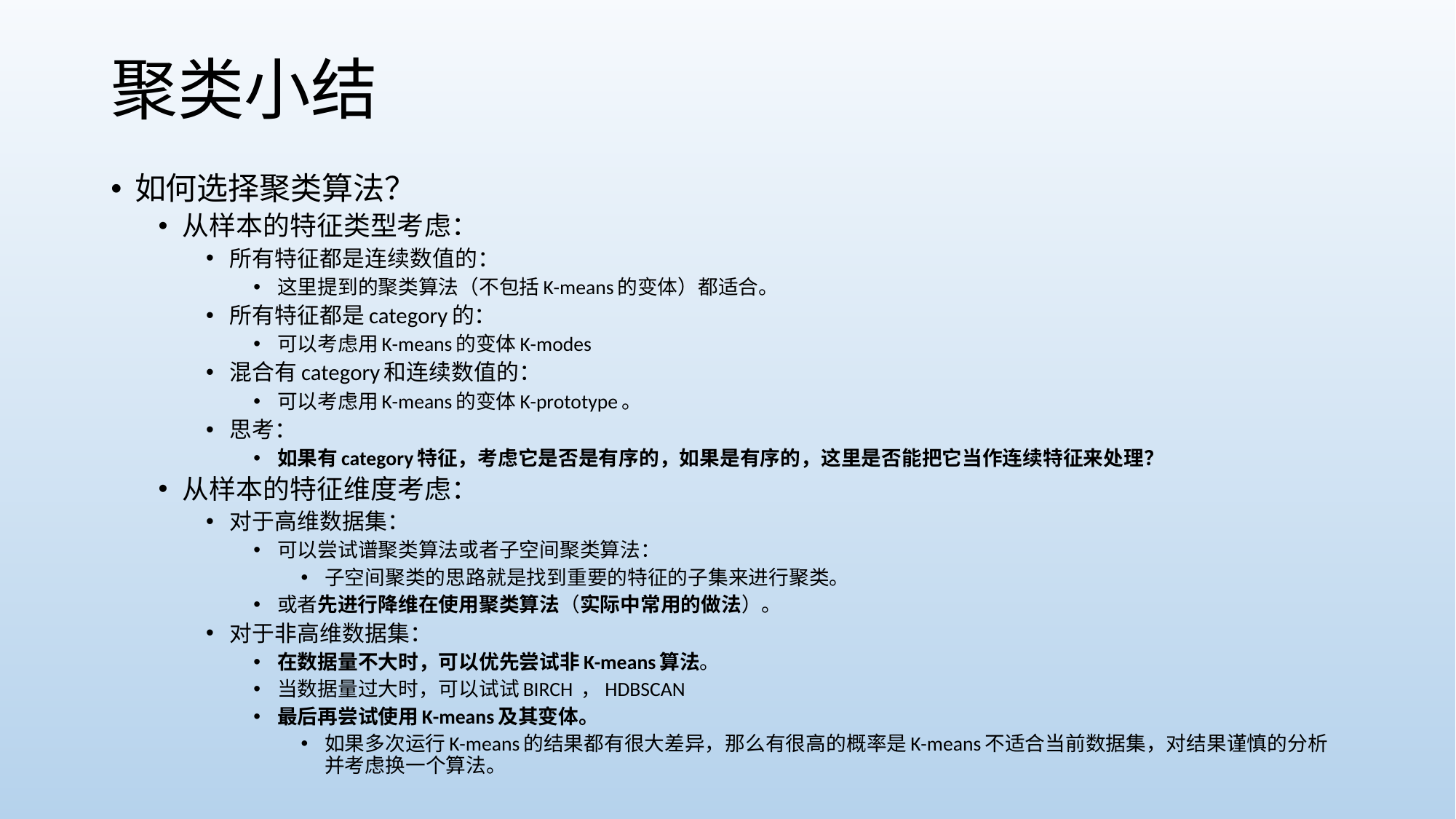

# 聚类小结
如何选择聚类算法？
从样本的特征类型考虑：
所有特征都是连续数值的：
这里提到的聚类算法（不包括K-means的变体）都适合。
所有特征都是category的：
可以考虑用K-means的变体K-modes
混合有category和连续数值的：
可以考虑用K-means的变体K-prototype。
思考：
如果有category特征，考虑它是否是有序的，如果是有序的，这里是否能把它当作连续特征来处理？
从样本的特征维度考虑：
对于高维数据集：
可以尝试谱聚类算法或者子空间聚类算法：
子空间聚类的思路就是找到重要的特征的子集来进行聚类。
或者先进行降维在使用聚类算法（实际中常用的做法）。
对于非高维数据集：
在数据量不大时，可以优先尝试非K-means算法。
当数据量过大时，可以试试BIRCH ，HDBSCAN
最后再尝试使用K-means及其变体。
如果多次运行K-means的结果都有很大差异，那么有很高的概率是K-means不适合当前数据集，对结果谨慎的分析并考虑换一个算法。